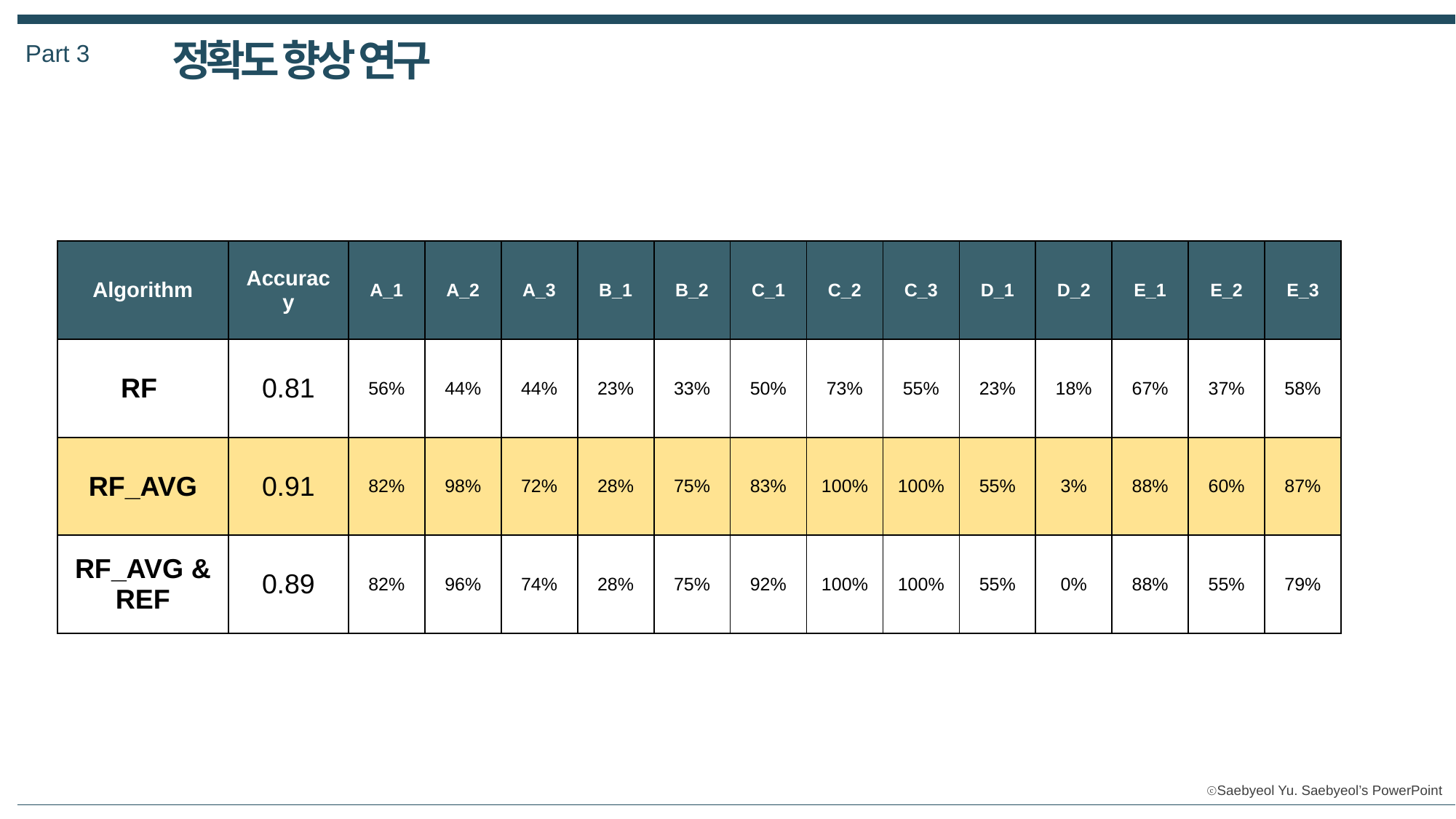

정확도 향상 연구
Part 3

| Algorithm | Accuracy | A\_1 | A\_2 | A\_3 | B\_1 | B\_2 | C\_1 | C\_2 | C\_3 | D\_1 | D\_2 | E\_1 | E\_2 | E\_3 |
| --- | --- | --- | --- | --- | --- | --- | --- | --- | --- | --- | --- | --- | --- | --- |
| RF | 0.81 | 56% | 44% | 44% | 23% | 33% | 50% | 73% | 55% | 23% | 18% | 67% | 37% | 58% |
| RF\_AVG | 0.91 | 82% | 98% | 72% | 28% | 75% | 83% | 100% | 100% | 55% | 3% | 88% | 60% | 87% |
| RF\_AVG & REF | 0.89 | 82% | 96% | 74% | 28% | 75% | 92% | 100% | 100% | 55% | 0% | 88% | 55% | 79% |